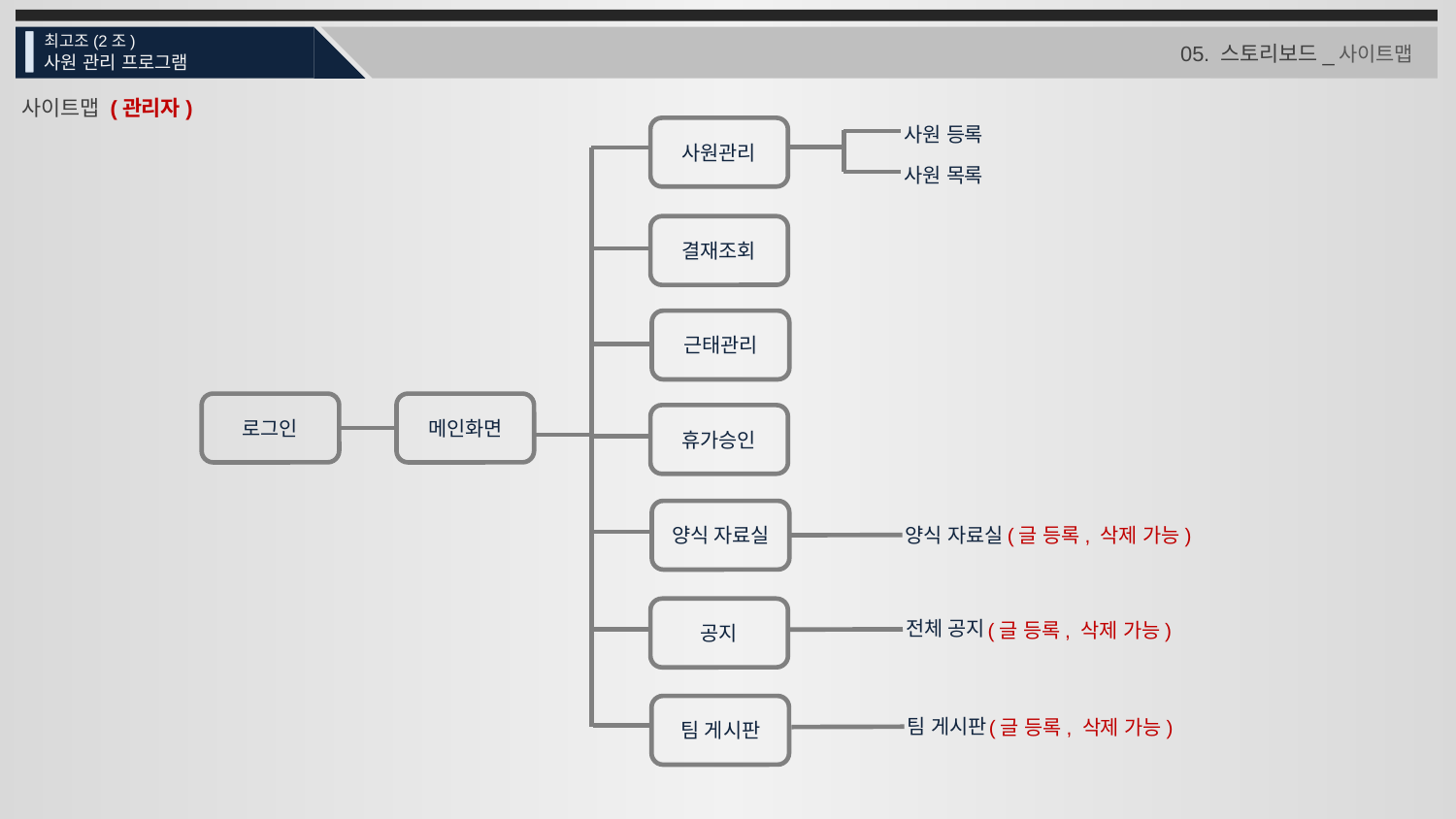

최고조(2조)

사원 관리 프로그램

05. 스토리보드_사이트맵
사이트맵 (관리자)
사원 등록
사원관리
사원 목록
결재조회
근태관리
로그인
메인화면
휴가승인
양식 자료실
양식 자료실
(글 등록, 삭제 가능)
공지
전체 공지
(글 등록, 삭제 가능)
팀 게시판
팀 게시판
(글 등록, 삭제 가능)